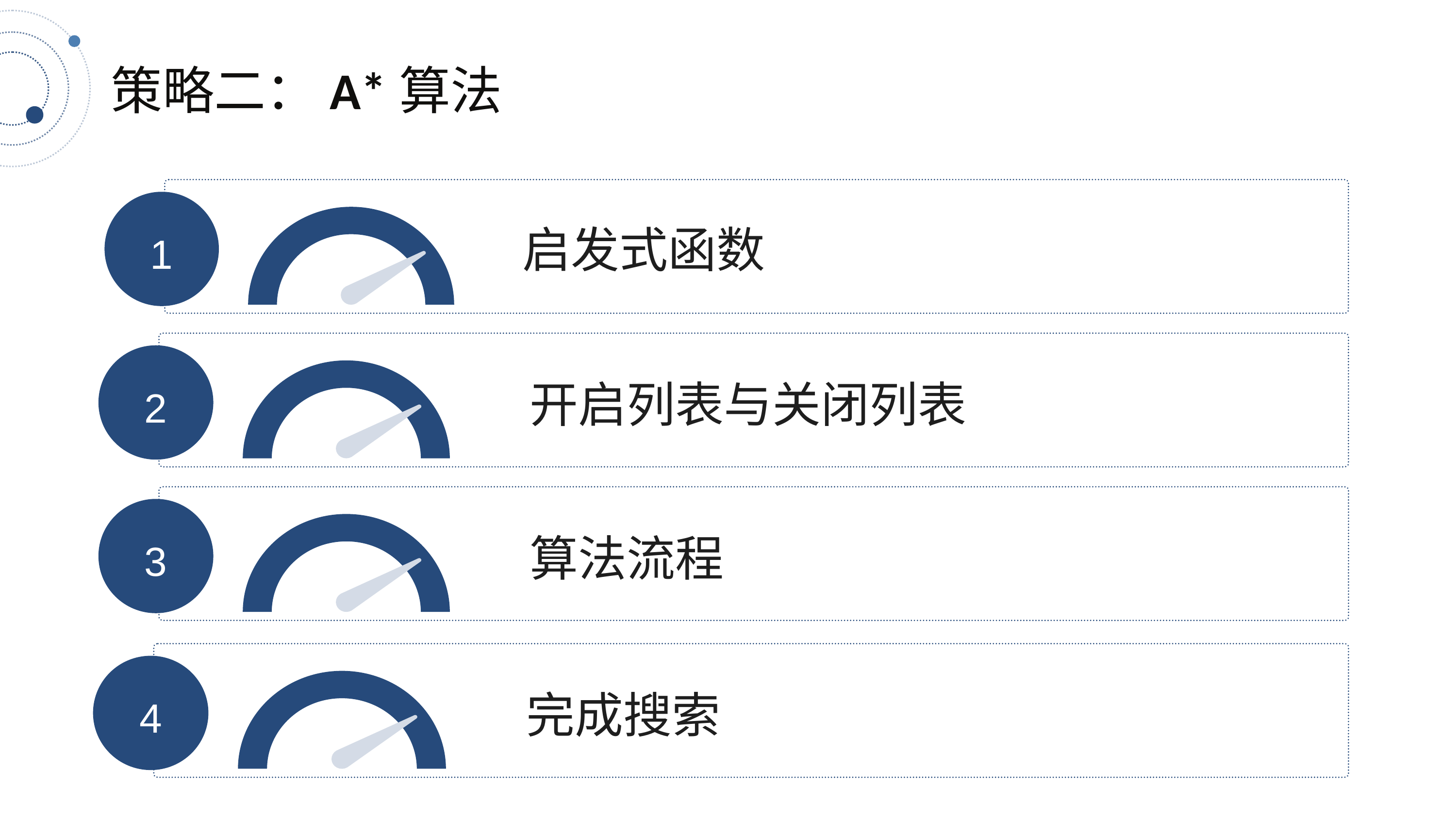

策略二：A*算法

1
启发式函数

2
开启列表与关闭列表

3
算法流程

4
完成搜索